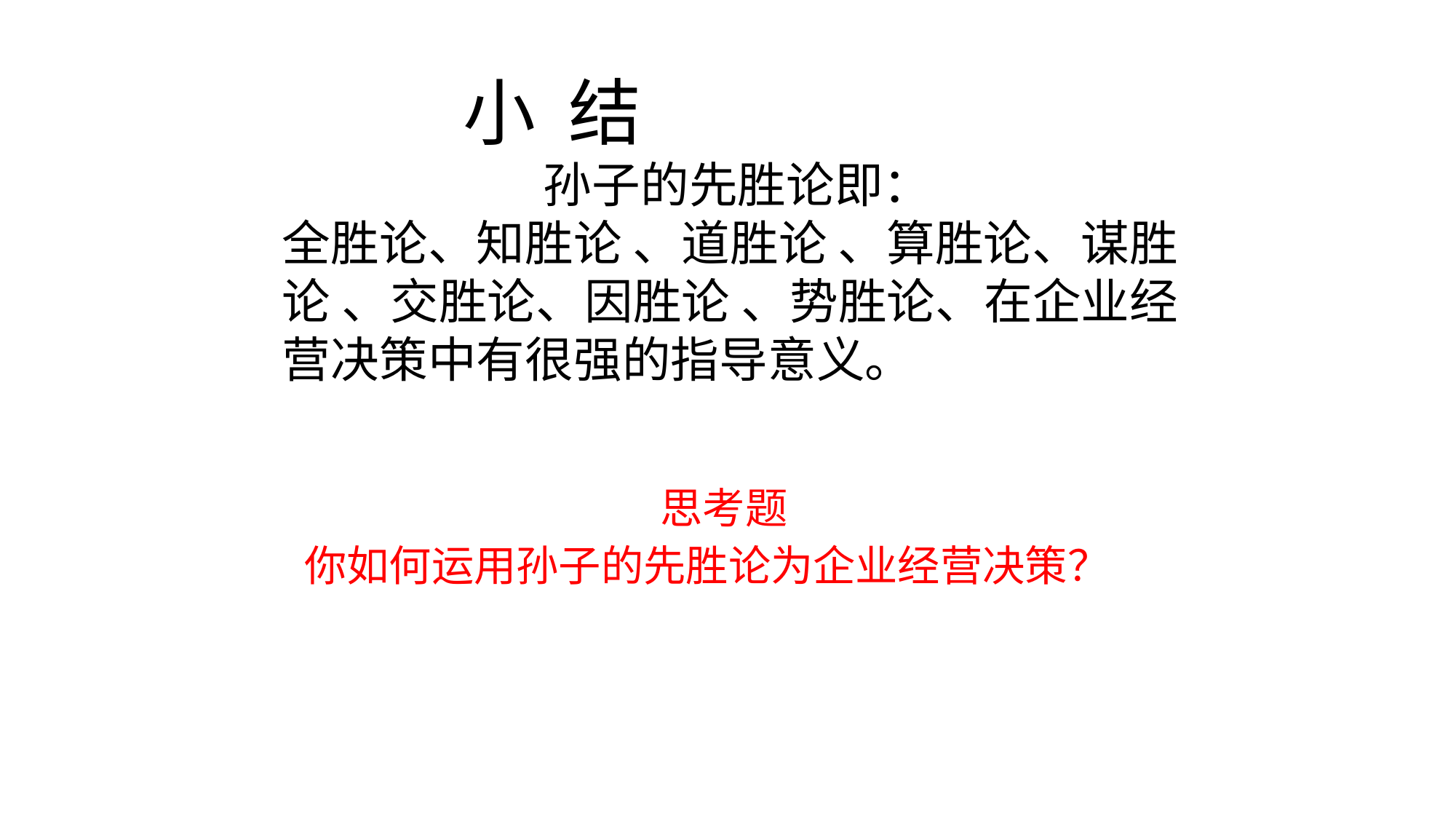

小  结
孙子的先胜论即：
全胜论、知胜论 、道胜论 、算胜论、谋胜论 、交胜论、因胜论 、势胜论、在企业经营决策中有很强的指导意义。

 思考题
你如何运用孙子的先胜论为企业经营决策？